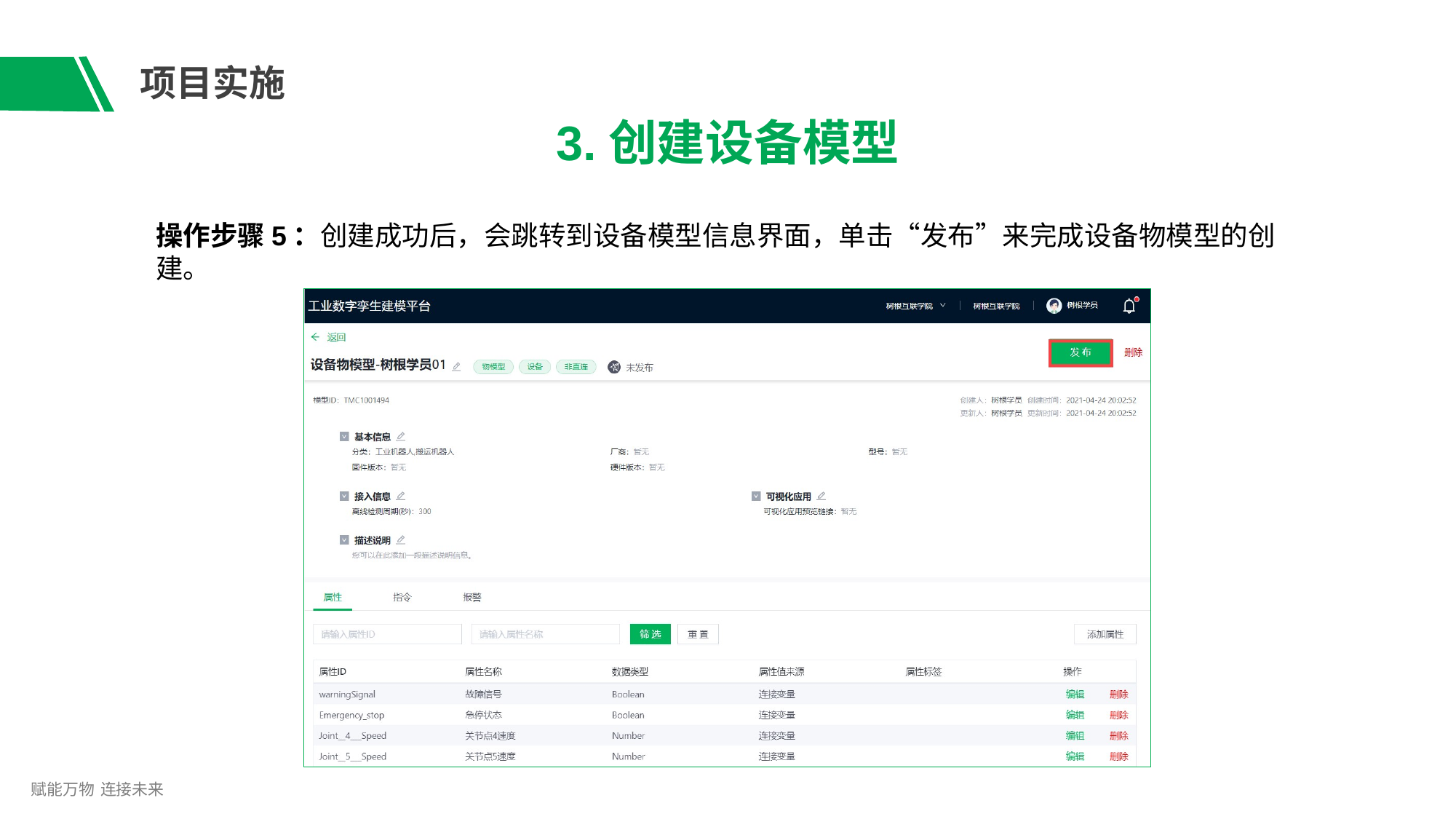

# 项目实施
3.创建设备模型
操作步骤5：创建成功后，会跳转到设备模型信息界面，单击“发布”来完成设备物模型的创建。

赋能万物 连接未来